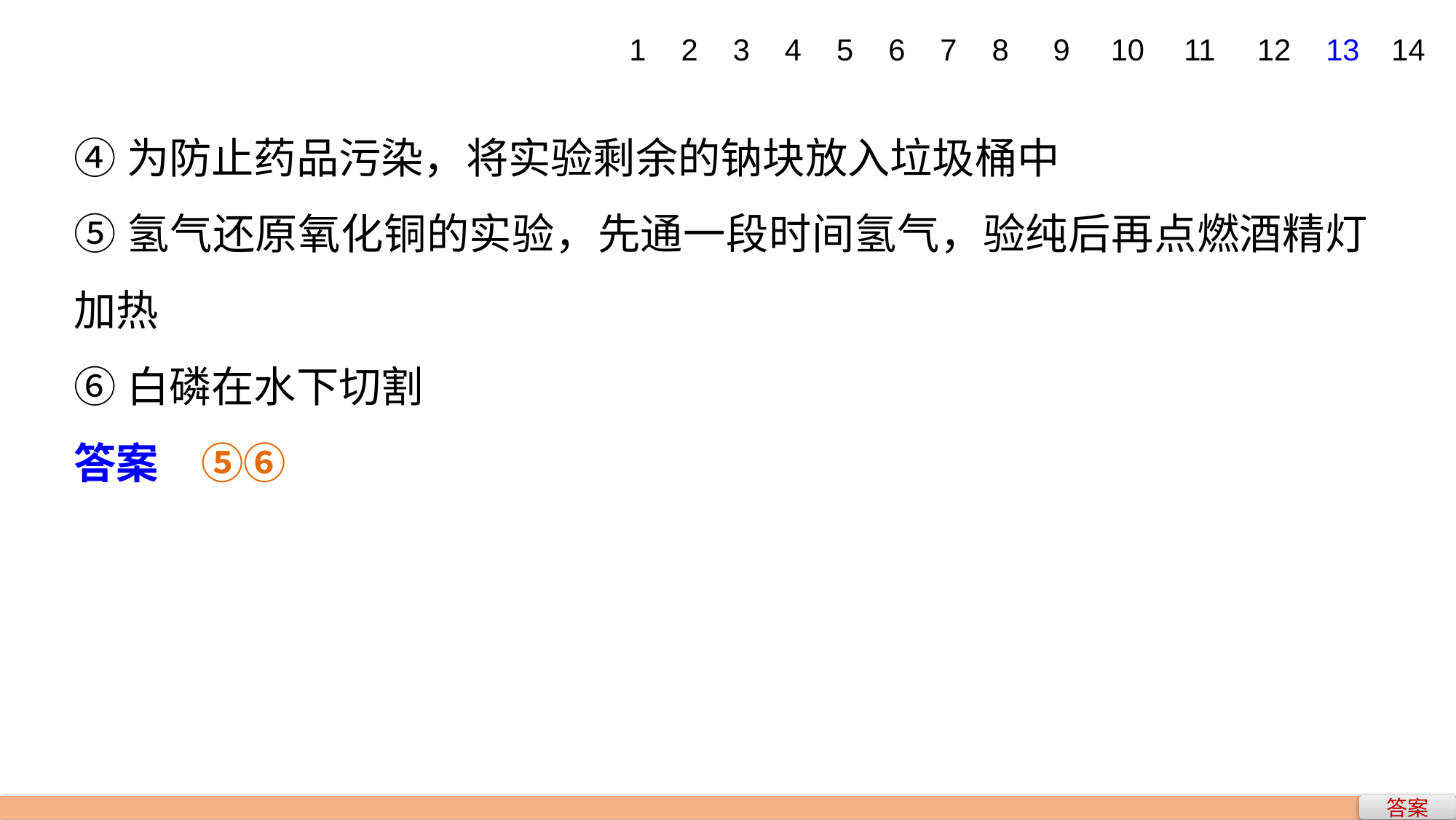

1
2
3
4
5
6
7
8
9
10
11
12
13
14
④为防止药品污染，将实验剩余的钠块放入垃圾桶中
⑤氢气还原氧化铜的实验，先通一段时间氢气，验纯后再点燃酒精灯加热
⑥白磷在水下切割
答案　⑤⑥
答案